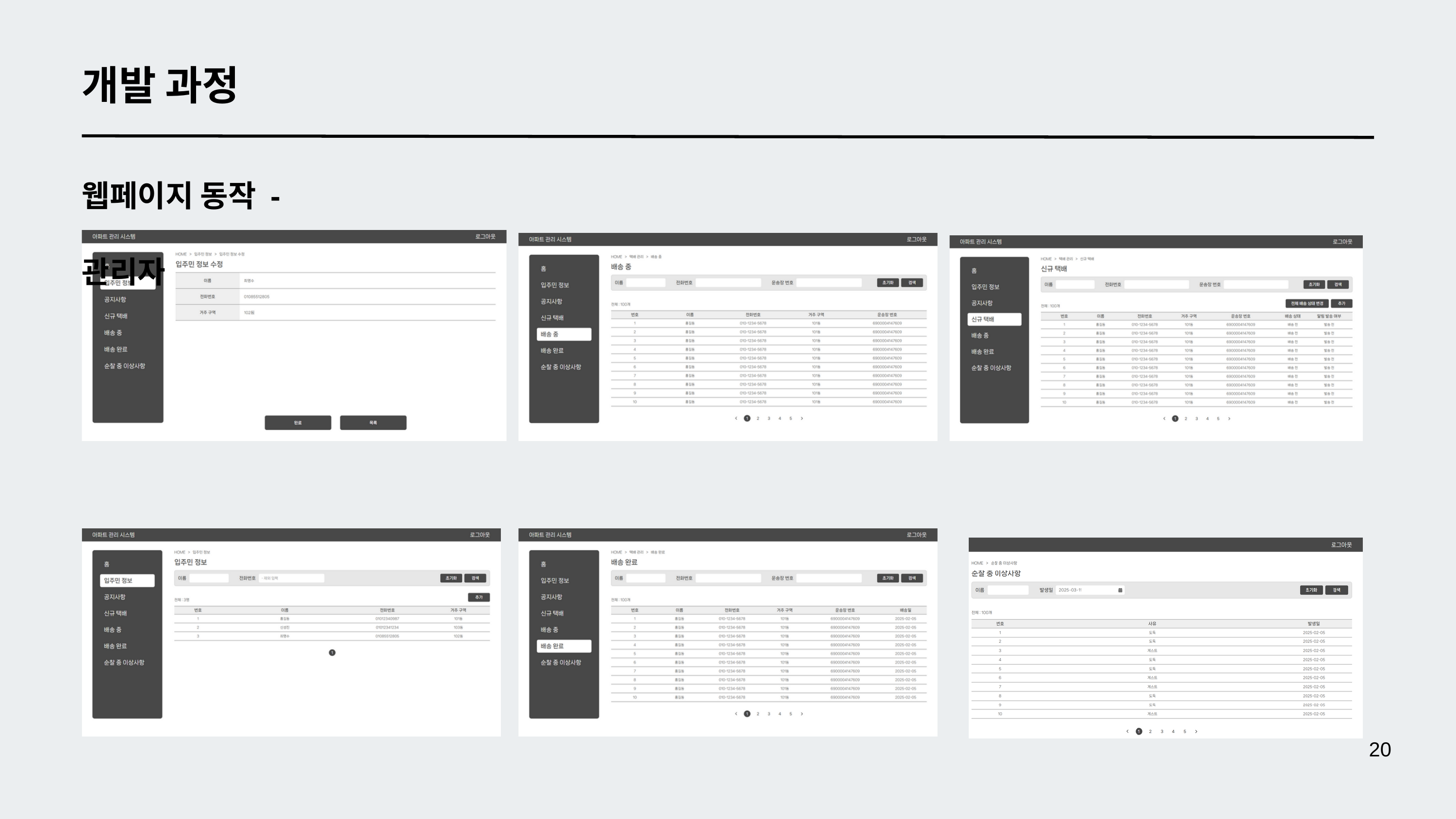

개발 과정

웹페이지 동작 - 관리자

20